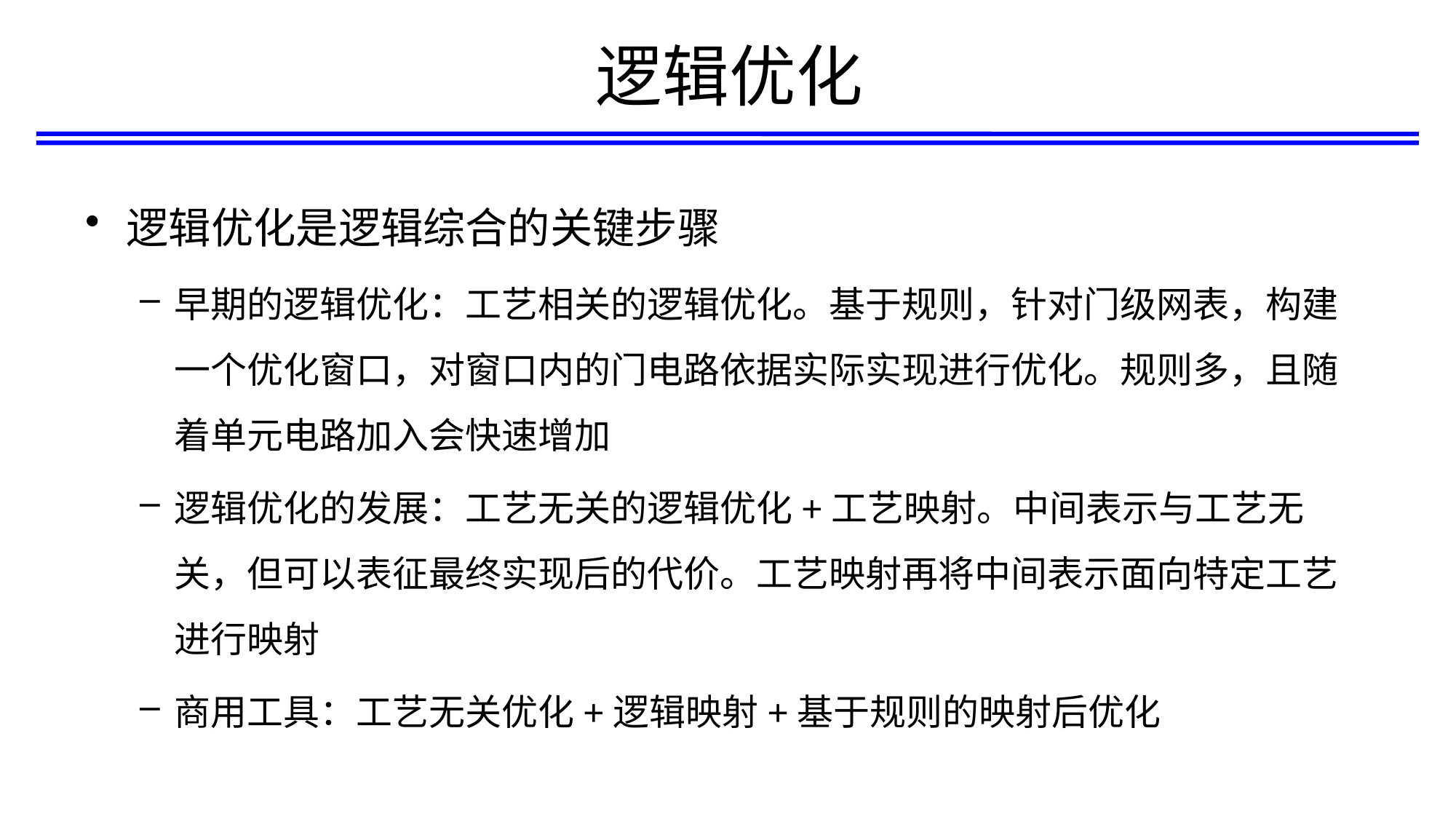

# 逻辑优化
逻辑优化是逻辑综合的关键步骤
早期的逻辑优化：工艺相关的逻辑优化。基于规则，针对门级网表，构建一个优化窗口，对窗口内的门电路依据实际实现进行优化。规则多，且随着单元电路加入会快速增加
逻辑优化的发展：工艺无关的逻辑优化+工艺映射。中间表示与工艺无关，但可以表征最终实现后的代价。工艺映射再将中间表示面向特定工艺进行映射
商用工具：工艺无关优化+逻辑映射+基于规则的映射后优化